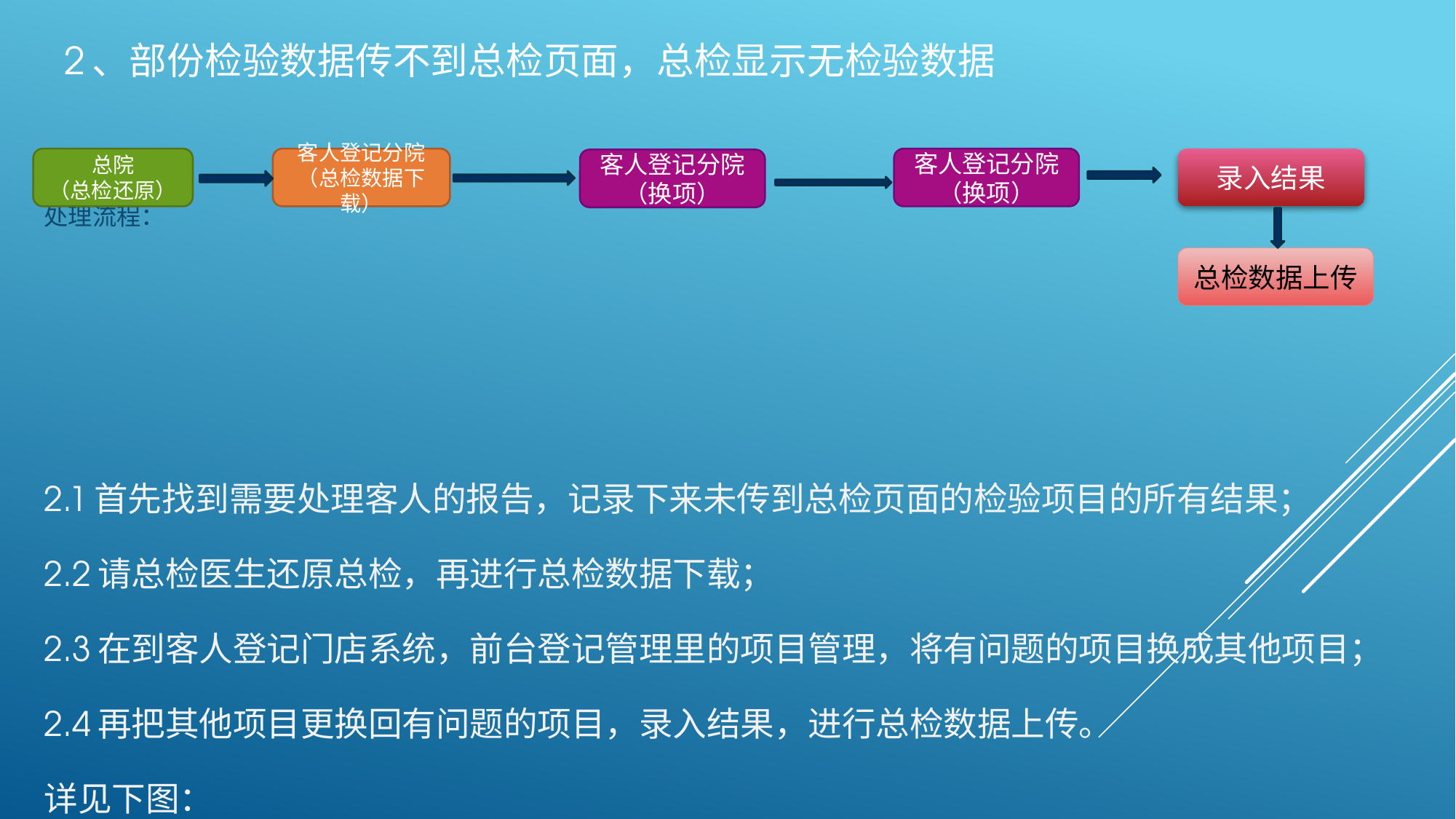

# 2、部份检验数据传不到总检页面，总检显示无检验数据
客人登记分院（换项）
录入结果
总院
（总检还原）
客人登记分院（总检数据下载）
客人登记分院（换项）

处理流程：

2.1首先找到需要处理客人的报告，记录下来未传到总检页面的检验项目的所有结果；
2.2请总检医生还原总检，再进行总检数据下载；
2.3在到客人登记门店系统，前台登记管理里的项目管理，将有问题的项目换成其他项目；
2.4再把其他项目更换回有问题的项目，录入结果，进行总检数据上传。
详见下图：

总检数据上传